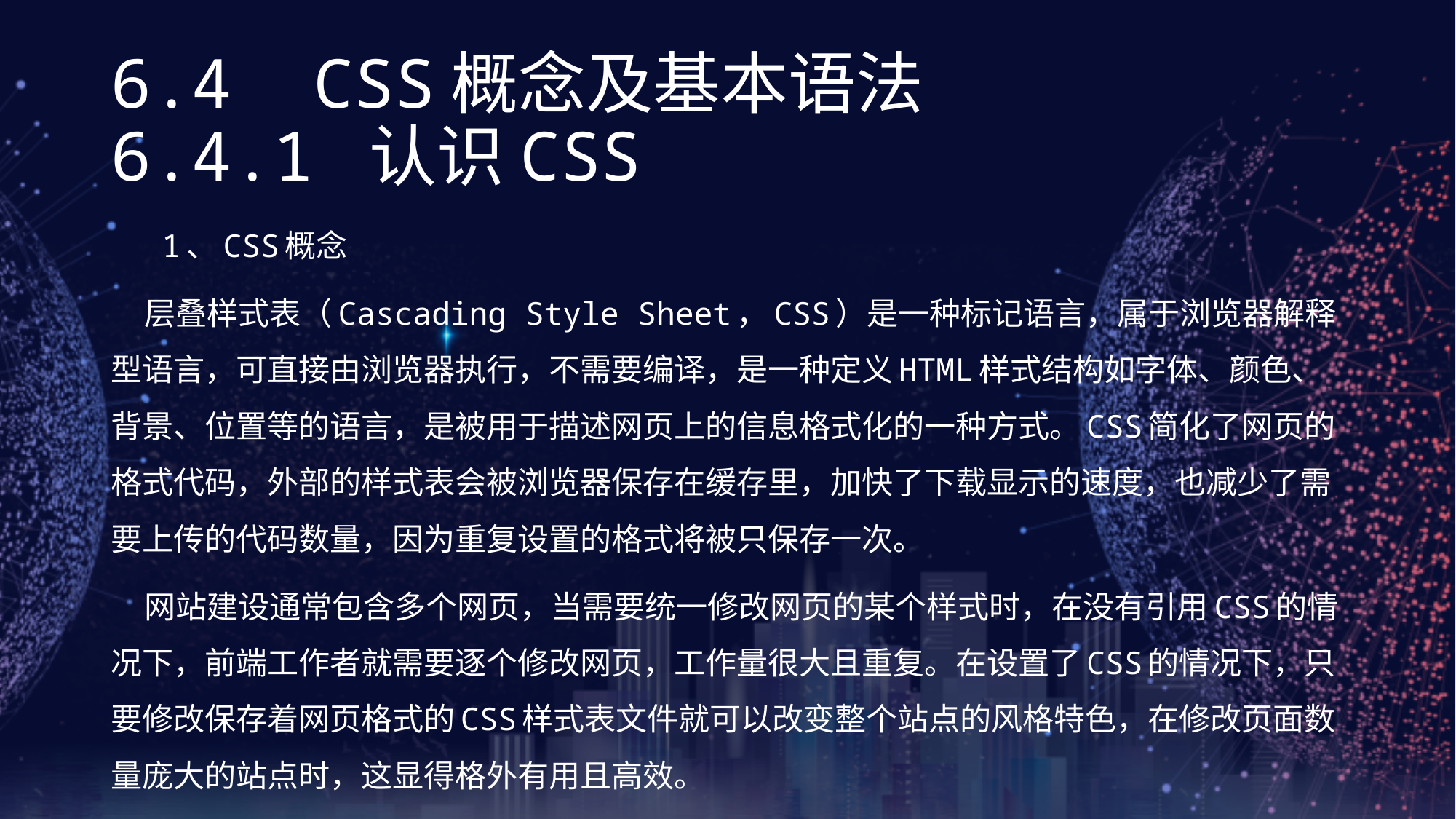

# 6.4  CSS概念及基本语法 6.4.1 认识CSS
   1、CSS概念
    层叠样式表（Cascading Style Sheet，CSS）是一种标记语言，属于浏览器解释型语言，可直接由浏览器执行，不需要编译，是一种定义HTML样式结构如字体、颜色、背景、位置等的语言，是被用于描述网页上的信息格式化的一种方式。CSS简化了网页的格式代码，外部的样式表会被浏览器保存在缓存里，加快了下载显示的速度，也减少了需要上传的代码数量，因为重复设置的格式将被只保存一次。
    网站建设通常包含多个网页，当需要统一修改网页的某个样式时，在没有引用CSS的情况下，前端工作者就需要逐个修改网页，工作量很大且重复。在设置了CSS的情况下，只要修改保存着网页格式的CSS样式表文件就可以改变整个站点的风格特色，在修改页面数量庞大的站点时，这显得格外有用且高效。